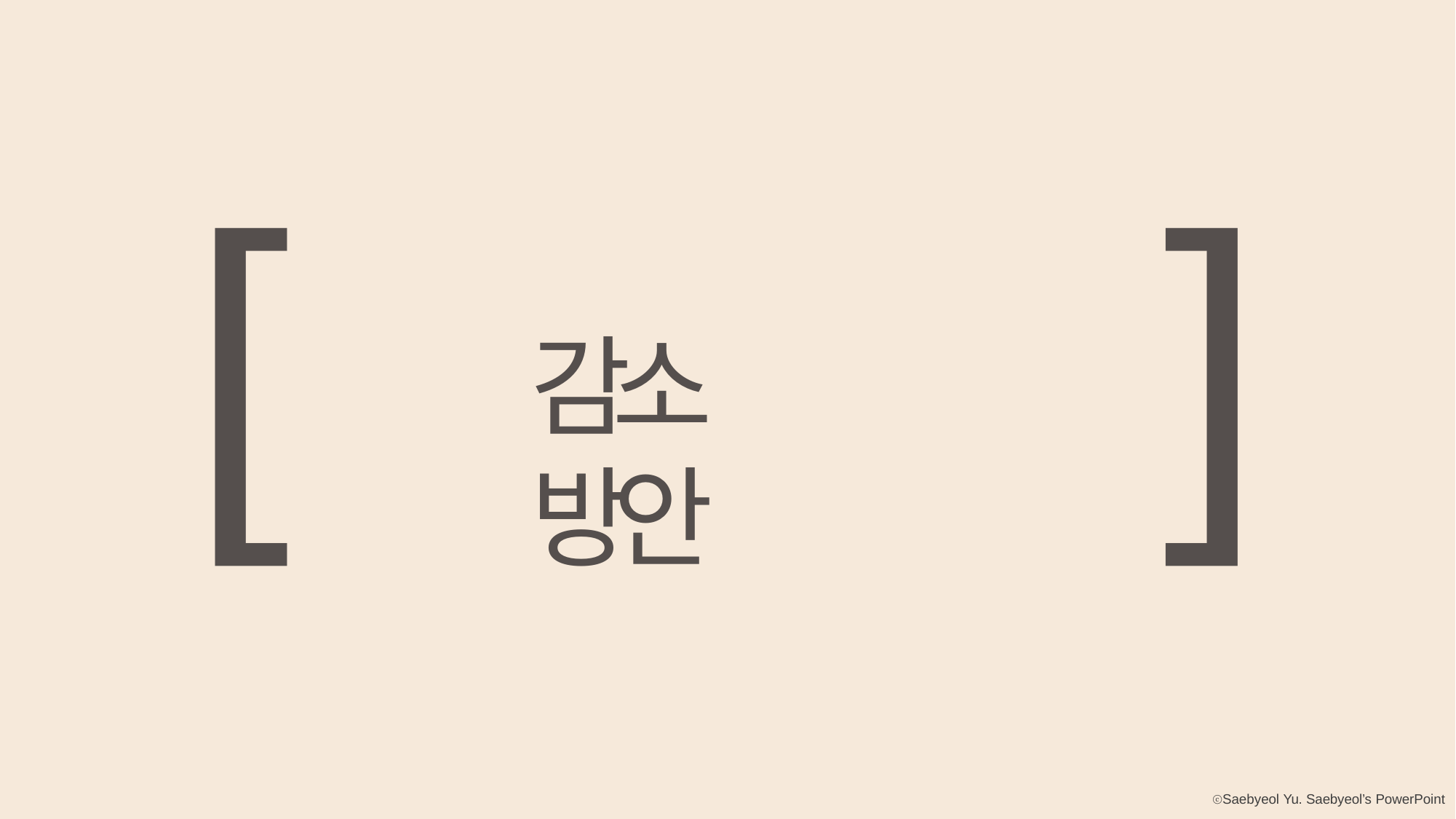

[
]
감소 방안
ⓒSaebyeol Yu. Saebyeol’s PowerPoint